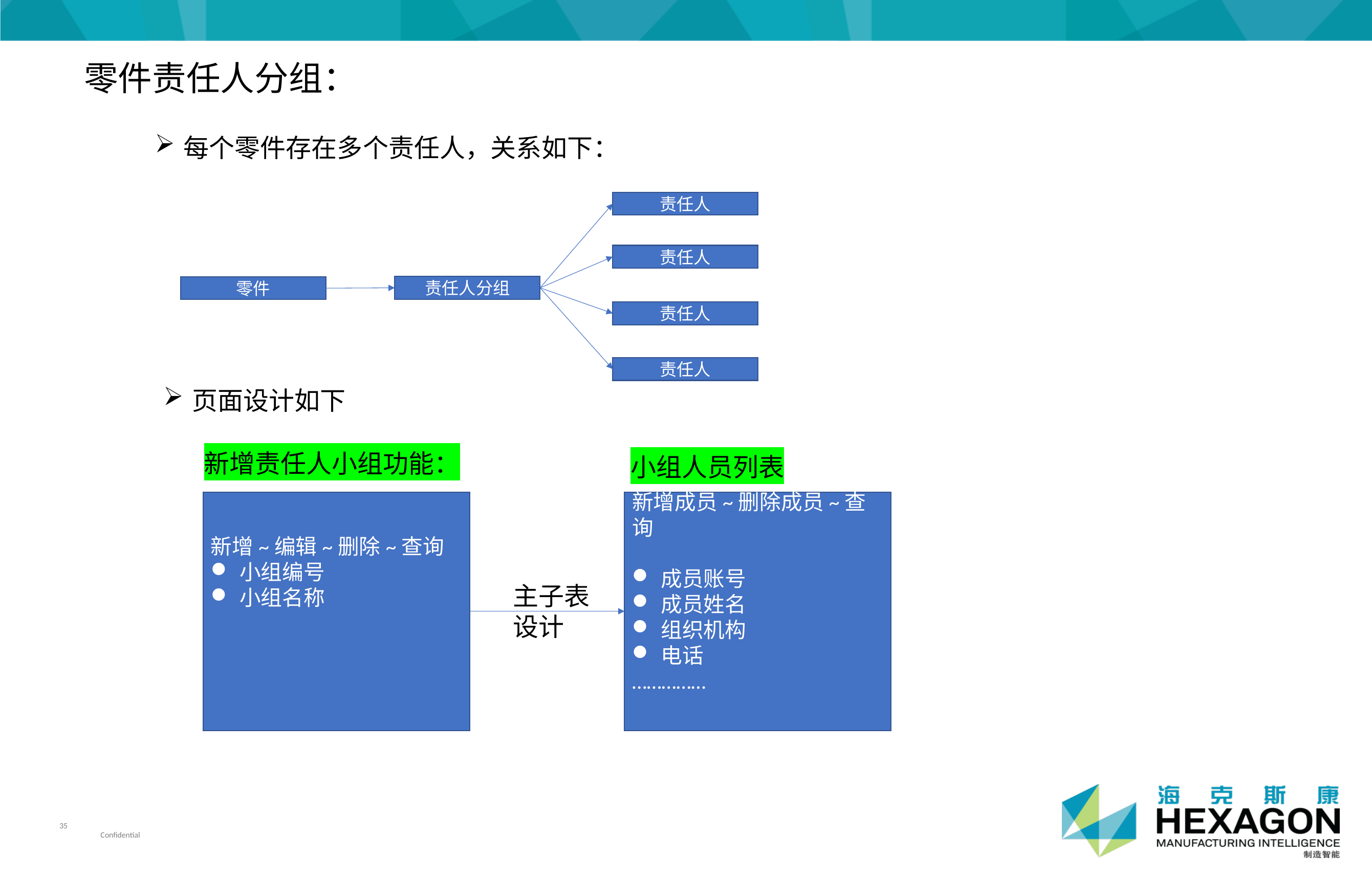

零件责任人分组：
每个零件存在多个责任人，关系如下：
责任人
责任人
责任人分组
零件
责任人
责任人
页面设计如下
新增责任人小组功能：
小组人员列表
新增~编辑~删除~查询
小组编号
小组名称

新增成员~删除成员~查询

成员账号
成员姓名
组织机构
电话
……………

主子表
设计